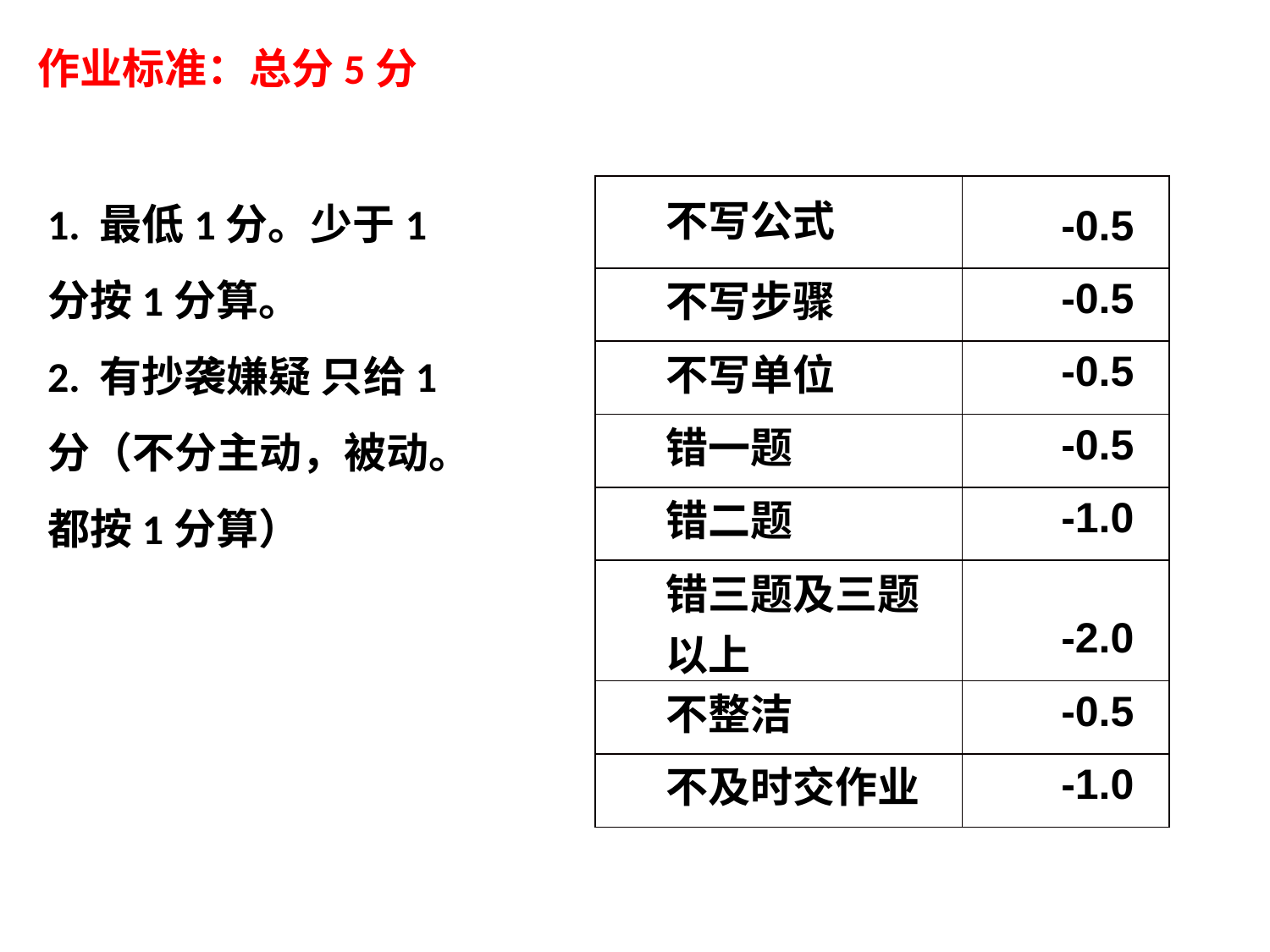

作业标准：总分5分
1. 最低1分。少于1分按1分算。
2. 有抄袭嫌疑 只给1分（不分主动，被动。都按1分算）
| 不写公式 | -0.5 |
| --- | --- |
| 不写步骤 | -0.5 |
| 不写单位 | -0.5 |
| 错一题 | -0.5 |
| 错二题 | -1.0 |
| 错三题及三题以上 | -2.0 |
| 不整洁 | -0.5 |
| 不及时交作业 | -1.0 |